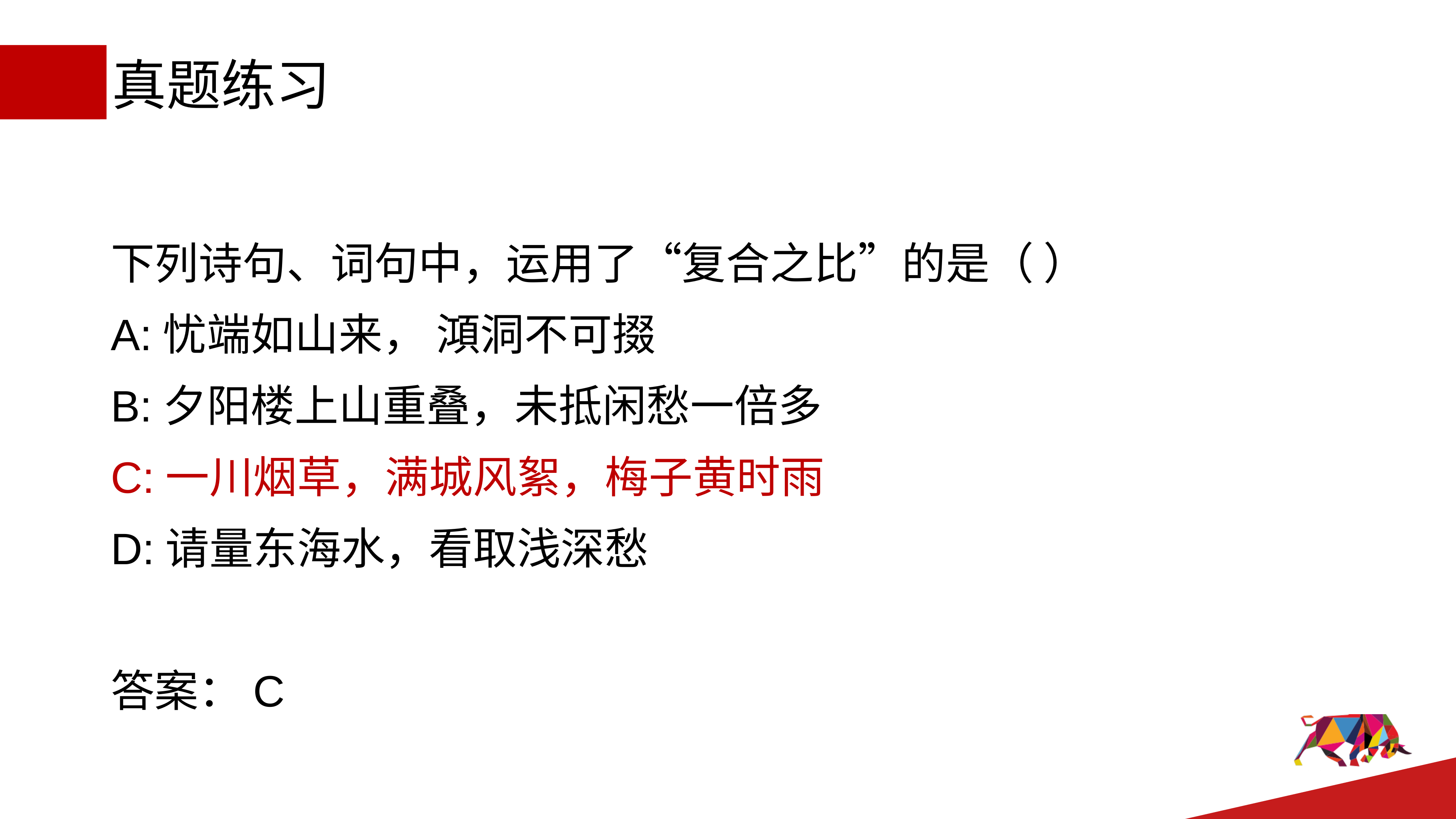

# 真题练习
下列诗句、词句中，运用了“复合之比”的是（ ）
A:忧端如山来， 澒洞不可掇
B:夕阳楼上山重叠，未抵闲愁一倍多
C:一川烟草，满城风絮，梅子黄时雨
D:请量东海水，看取浅深愁

答案：C